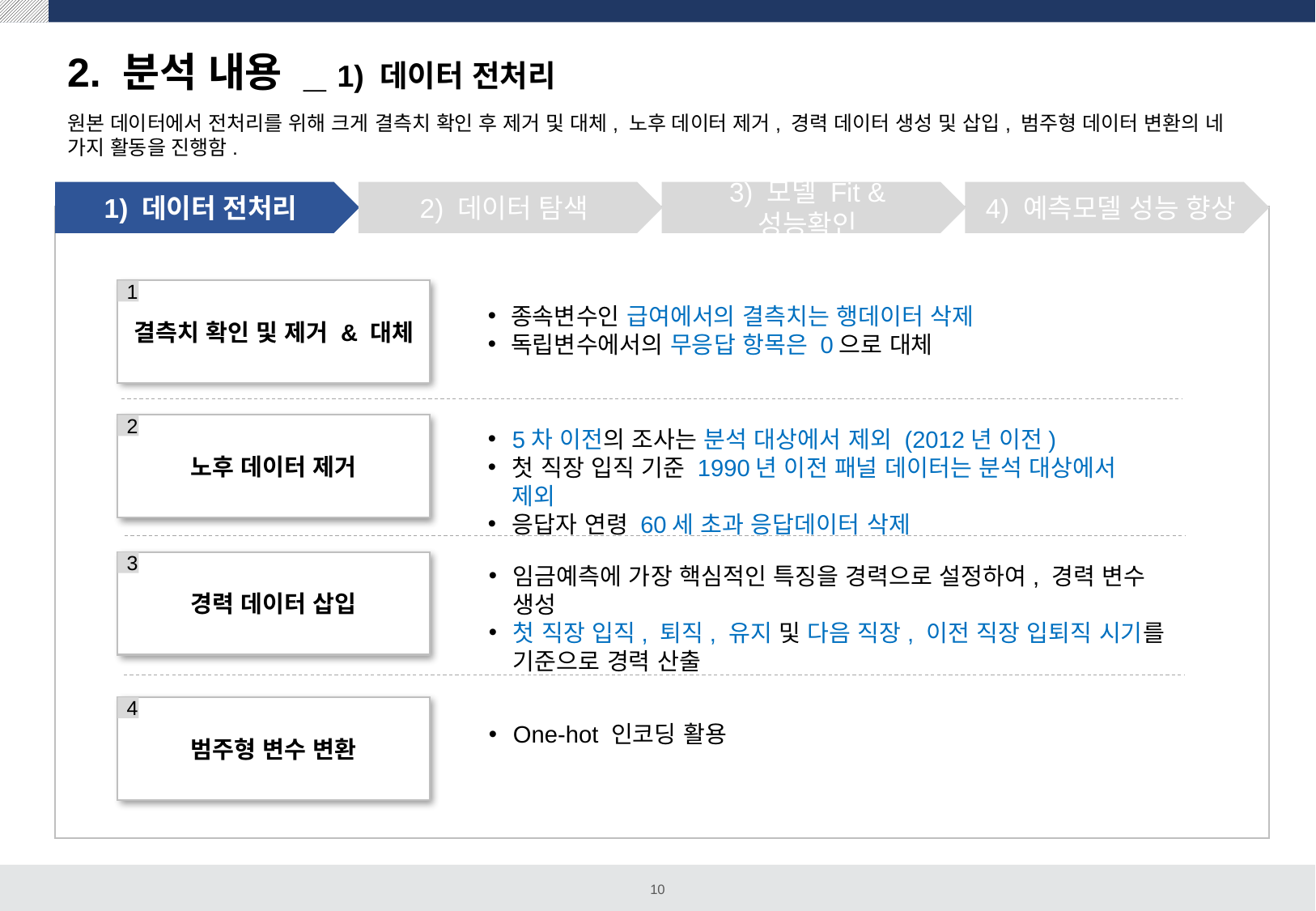

# 2. 분석 내용 _ 1) 데이터 전처리
원본 데이터에서 전처리를 위해 크게 결측치 확인 후 제거 및 대체, 노후 데이터 제거, 경력 데이터 생성 및 삽입, 범주형 데이터 변환의 네 가지 활동을 진행함.
1) 데이터 전처리
2) 데이터 탐색
3) 모델 Fit & 성능확인
4) 예측모델 성능 향상

1
결측치 확인 및 제거 & 대체
종속변수인 급여에서의 결측치는 행데이터 삭제
독립변수에서의 무응답 항목은 0으로 대체

5차 이전의 조사는 분석 대상에서 제외 (2012년 이전)
첫 직장 입직 기준 1990년 이전 패널 데이터는 분석 대상에서 제외
응답자 연령 60세 초과 응답데이터 삭제
노후 데이터 제거
2
경력 데이터 삽입
3
임금예측에 가장 핵심적인 특징을 경력으로 설정하여, 경력 변수 생성
첫 직장 입직, 퇴직, 유지 및 다음 직장, 이전 직장 입퇴직 시기를 기준으로 경력 산출
범주형 변수 변환
4
One-hot 인코딩 활용